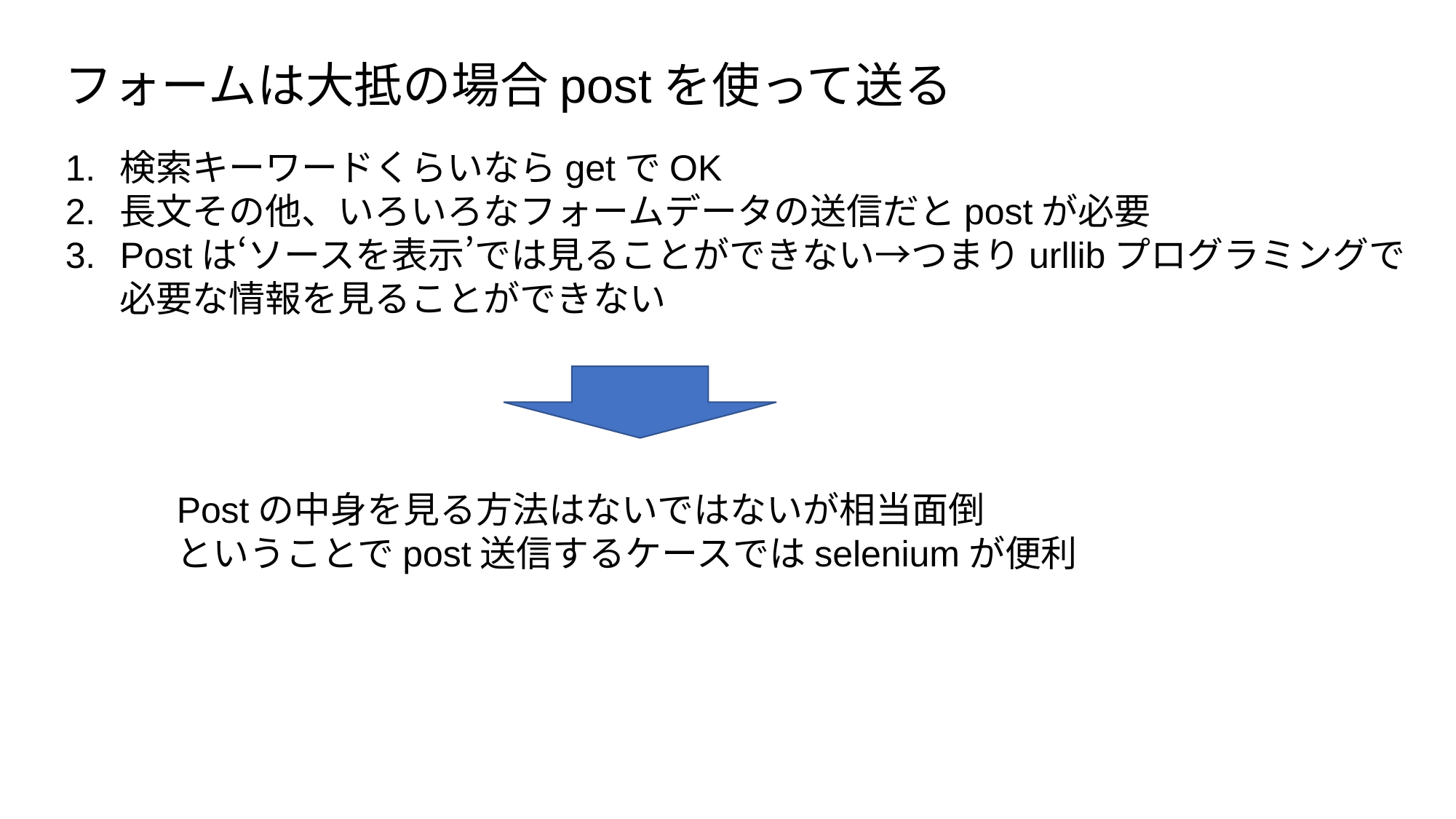

フォームは大抵の場合postを使って送る
検索キーワードくらいならgetでOK
長文その他、いろいろなフォームデータの送信だとpostが必要
Postは‘ソースを表示’では見ることができない→つまりurllibプログラミングで必要な情報を見ることができない

Postの中身を見る方法はないではないが相当面倒
ということでpost送信するケースではseleniumが便利